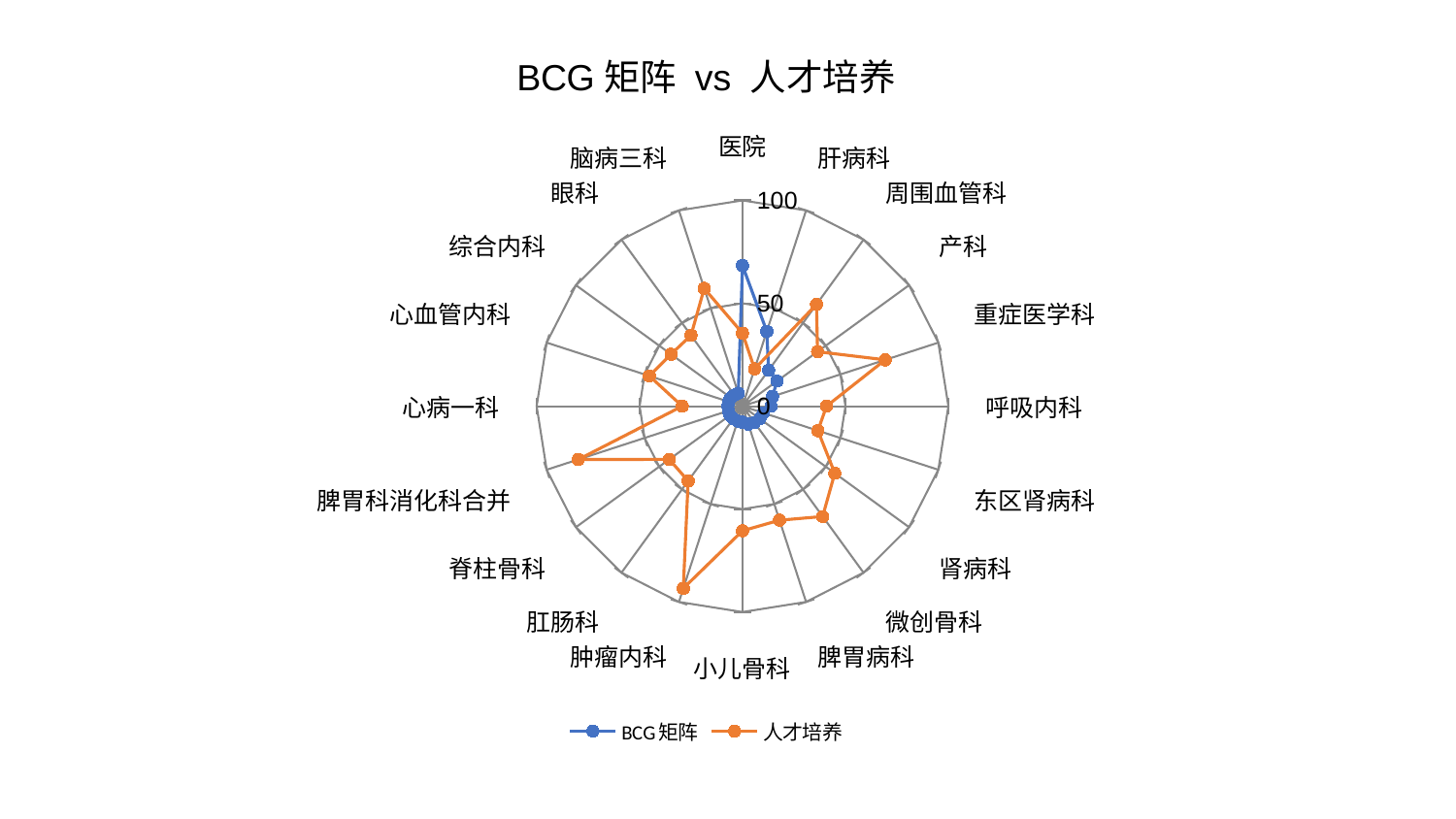

### Chart: BCG矩阵 vs 人才培养

| Category | BCG矩阵 | 人才培养 |
|---|---|---|
| 医院 | 68.3491336680153 | 35.4467915702 |
| 肝病科 | 38.20120946980353 | 19.029300004097582 |
| 周围血管科 | 21.57623660356813 | 61.15304538319427 |
| 产科 | 20.716434724084987 | 45.06898146872445 |
| 重症医学科 | 15.34298919296237 | 72.89781733921363 |
| 呼吸内科 | 13.854645918309934 | 40.83562134854642 |
| 东区肾病科 | 10.670645318897034 | 38.51471168392002 |
| 肾病科 | 10.412311240633356 | 55.41698484304877 |
| 微创骨科 | 9.839673051517657 | 66.25142892902328 |
| 脾胃病科 | 9.20097843484877 | 58.255093468602404 |
| 小儿骨科 | 7.829311033413643 | 60.53625877416047 |
| 肿瘤内科 | 7.651822274336052 | 93.07782275457377 |
| 肛肠科 | 7.558735986413489 | 44.910740800018495 |
| 脊柱骨科 | 7.454791221962459 | 43.96567438880985 |
| 脾胃科消化科合并 | 7.218764726610078 | 83.87676593507022 |
| 心病一科 | 7.146927147890625 | 29.307672431883912 |
| 心血管内科 | 7.054109032086023 | 47.58558638017619 |
| 综合内科 | 6.996188892433071 | 42.93748874627522 |
| 眼科 | 6.675270054178308 | 42.56994761196852 |
| 脑病三科 | 6.639568904437853 | 60.18250367871468 |
84